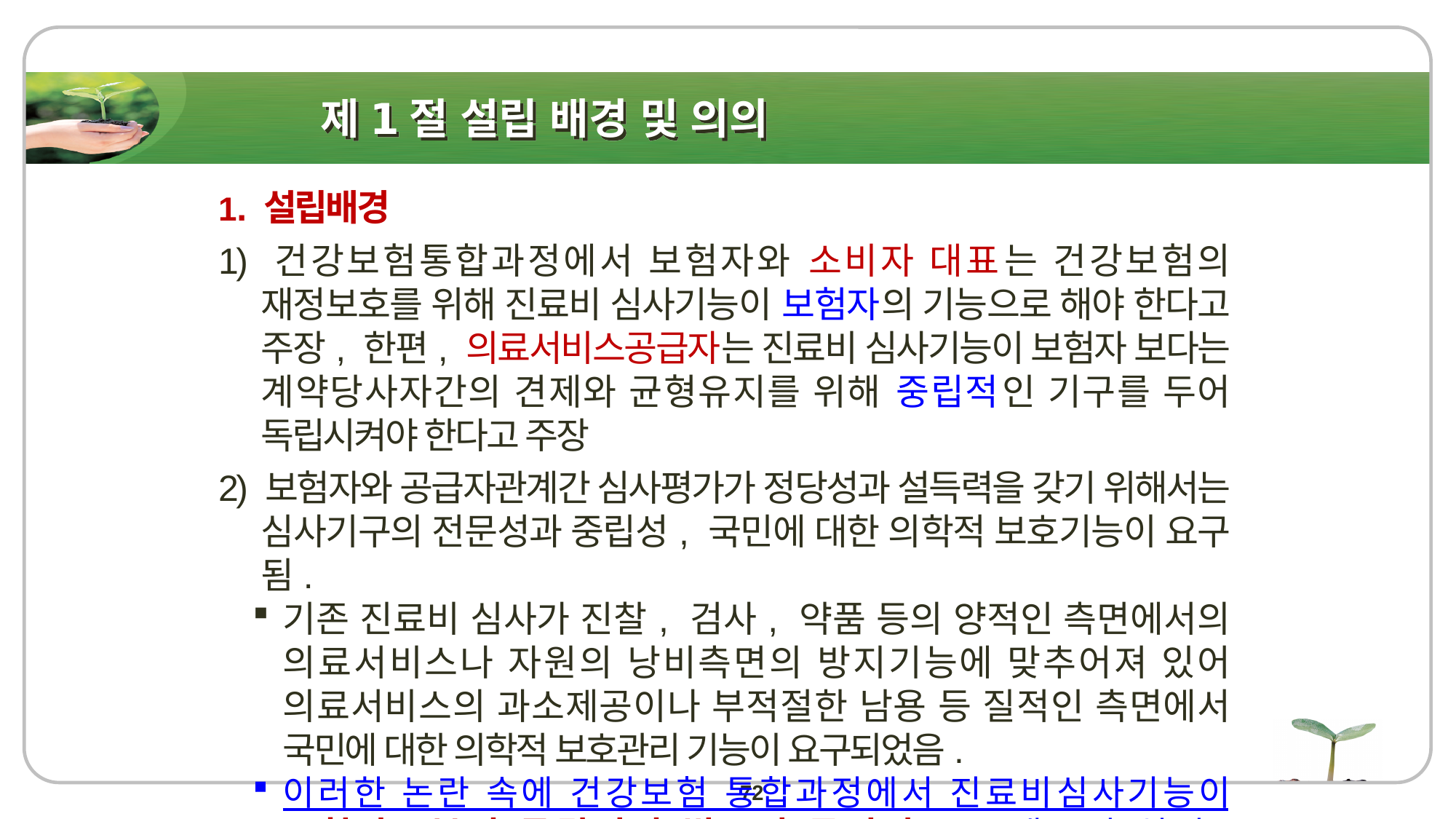

# 제1절 설립 배경 및 의의
1. 설립배경
1) 건강보험통합과정에서 보험자와 소비자 대표는 건강보험의 재정보호를 위해 진료비 심사기능이 보험자의 기능으로 해야 한다고 주장, 한편, 의료서비스공급자는 진료비 심사기능이 보험자 보다는 계약당사자간의 견제와 균형유지를 위해 중립적인 기구를 두어 독립시켜야 한다고 주장
2) 보험자와 공급자관계간 심사평가가 정당성과 설득력을 갖기 위해서는 심사기구의 전문성과 중립성, 국민에 대한 의학적 보호기능이 요구됨.
기존 진료비 심사가 진찰, 검사, 약품 등의 양적인 측면에서의 의료서비스나 자원의 낭비측면의 방지기능에 맞추어져 있어 의료서비스의 과소제공이나 부적절한 남용 등 질적인 측면에서 국민에 대한 의학적 보호관리 기능이 요구되었음.
이러한 논란 속에 건강보험 통합과정에서 진료비심사기능이 보험자로부터 독립되어 별도의 공법인으로 새로이 설립, 건강보험심사평가원으로 출범
72